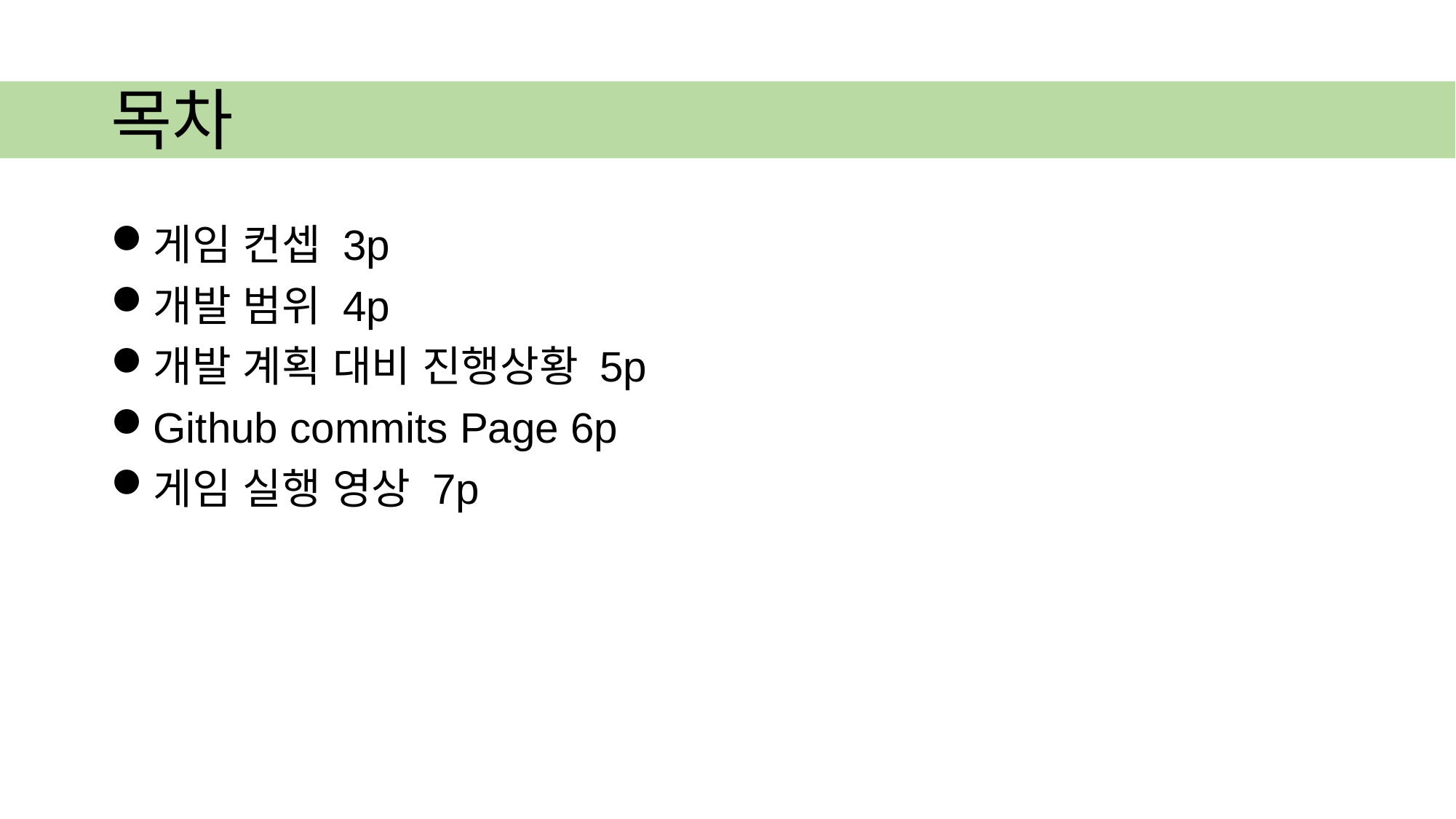

# 목차

게임 컨셉 3p
개발 범위 4p
개발 계획 대비 진행상황 5p
Github commits Page 6p
게임 실행 영상 7p